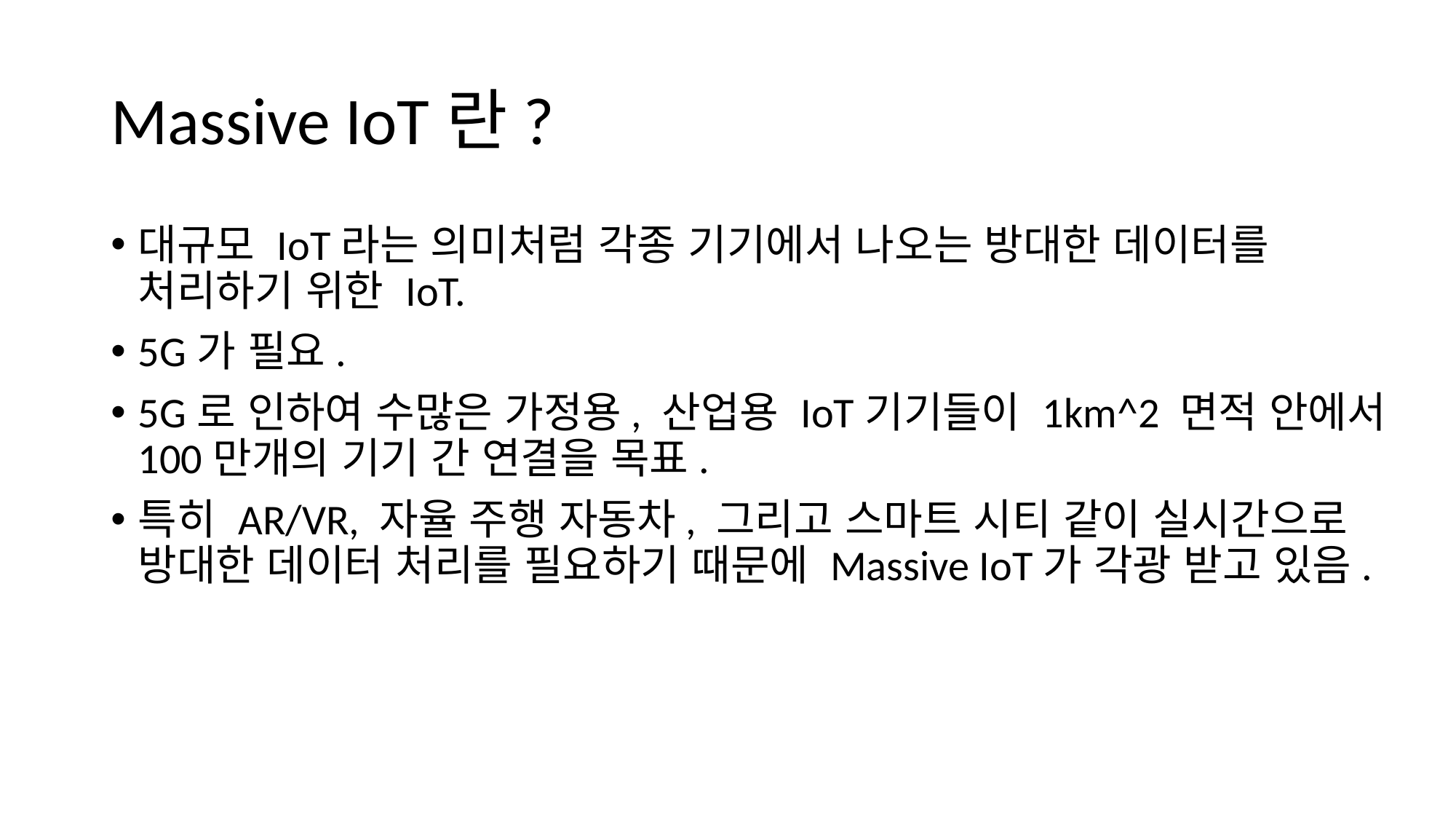

# Massive IoT란?
대규모 IoT라는 의미처럼 각종 기기에서 나오는 방대한 데이터를 처리하기 위한 IoT.
5G가 필요.
5G로 인하여 수많은 가정용, 산업용 IoT기기들이 1km^2 면적 안에서 100만개의 기기 간 연결을 목표.
특히 AR/VR, 자율 주행 자동차, 그리고 스마트 시티 같이 실시간으로 방대한 데이터 처리를 필요하기 때문에 Massive IoT가 각광 받고 있음.